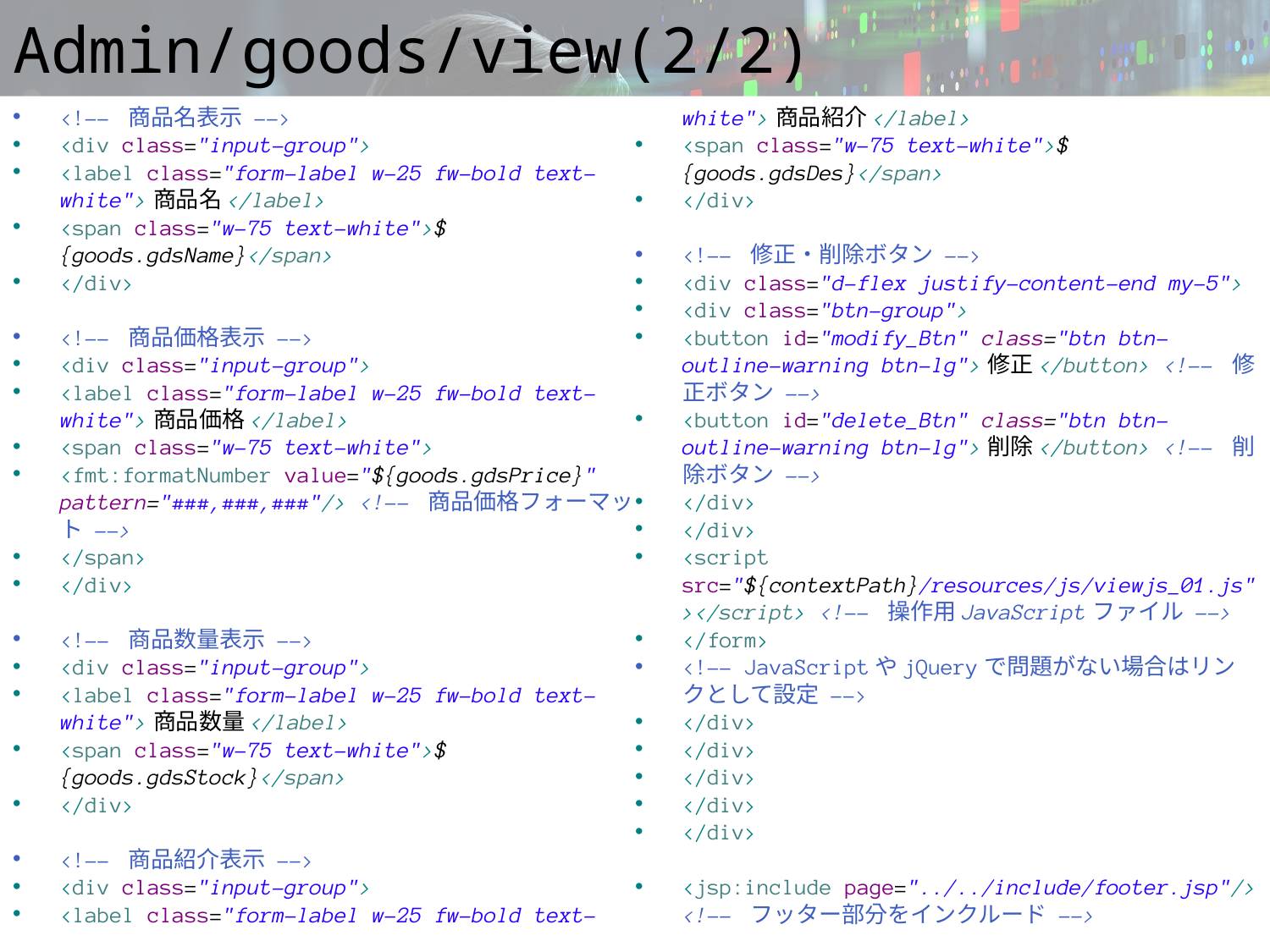

# Admin/goods/view(2/2)
<!-- 商品名表示 -->
<div class="input-group">
<label class="form-label w-25 fw-bold text-white">商品名</label>
<span class="w-75 text-white">${goods.gdsName}</span>
</div>

<!-- 商品価格表示 -->
<div class="input-group">
<label class="form-label w-25 fw-bold text-white">商品価格</label>
<span class="w-75 text-white">
<fmt:formatNumber value="${goods.gdsPrice}" pattern="###,###,###"/> <!-- 商品価格フォーマット -->
</span>
</div>

<!-- 商品数量表示 -->
<div class="input-group">
<label class="form-label w-25 fw-bold text-white">商品数量</label>
<span class="w-75 text-white">${goods.gdsStock}</span>
</div>

<!-- 商品紹介表示 -->
<div class="input-group">
<label class="form-label w-25 fw-bold text-white">商品紹介</label>
<span class="w-75 text-white">${goods.gdsDes}</span>
</div>

<!-- 修正・削除ボタン -->
<div class="d-flex justify-content-end my-5">
<div class="btn-group">
<button id="modify_Btn" class="btn btn-outline-warning btn-lg">修正</button> <!-- 修正ボタン -->
<button id="delete_Btn" class="btn btn-outline-warning btn-lg">削除</button> <!-- 削除ボタン -->
</div>
</div>
<script src="${contextPath}/resources/js/viewjs_01.js"></script> <!-- 操作用JavaScriptファイル -->
</form>
<!-- JavaScriptやjQueryで問題がない場合はリンクとして設定 -->
</div>
</div>
</div>
</div>
</div>

<jsp:include page="../../include/footer.jsp"/> <!-- フッター部分をインクルード -->